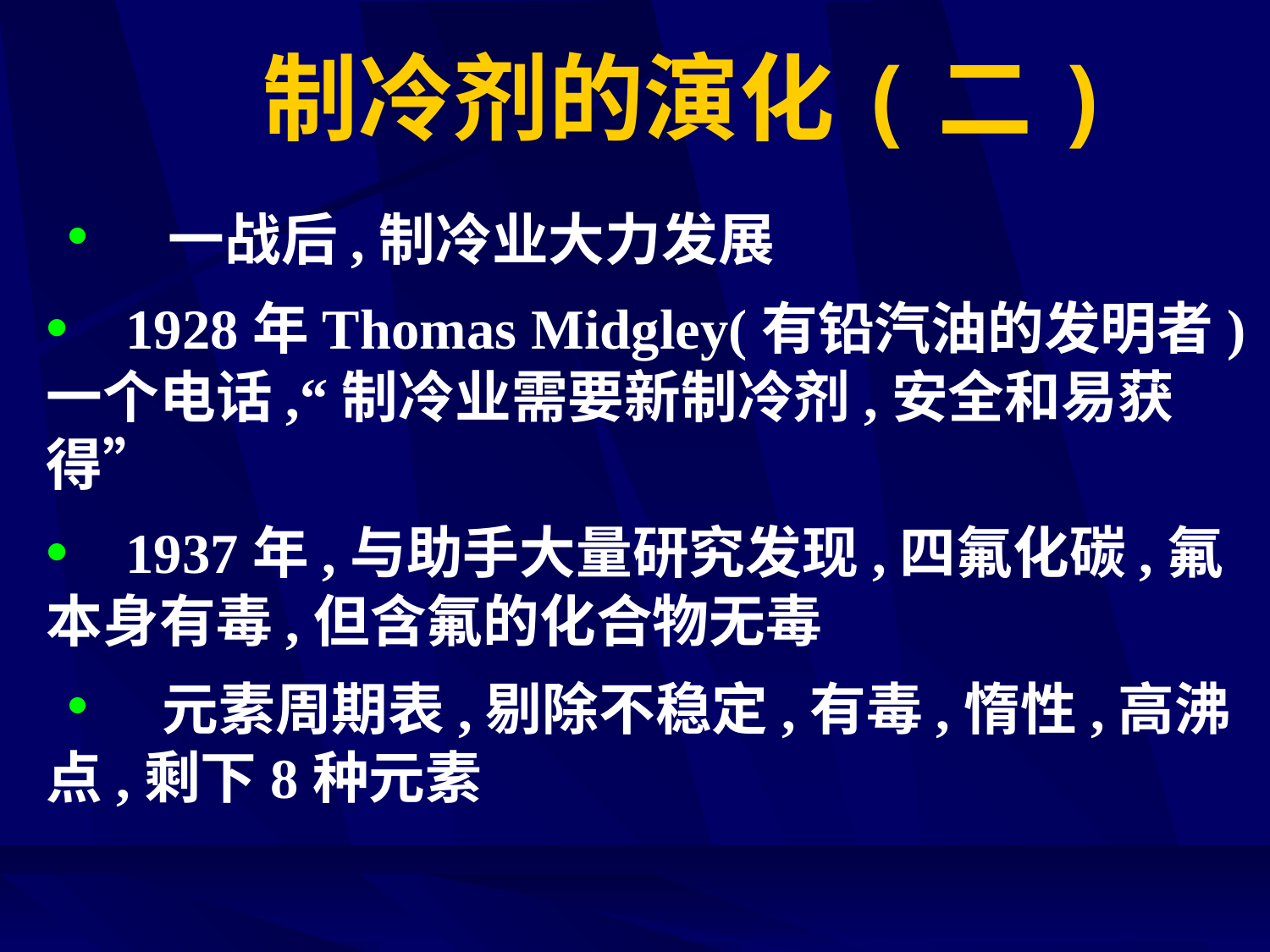

# 制冷剂的演化(二)
•   一战后,制冷业大力发展
•    1928年Thomas Midgley(有铅汽油的发明者)一个电话,“制冷业需要新制冷剂,安全和易获得”
•    1937年,与助手大量研究发现,四氟化碳,氟本身有毒,但含氟的化合物无毒
•   元素周期表,剔除不稳定,有毒,惰性,高沸点,剩下8种元素